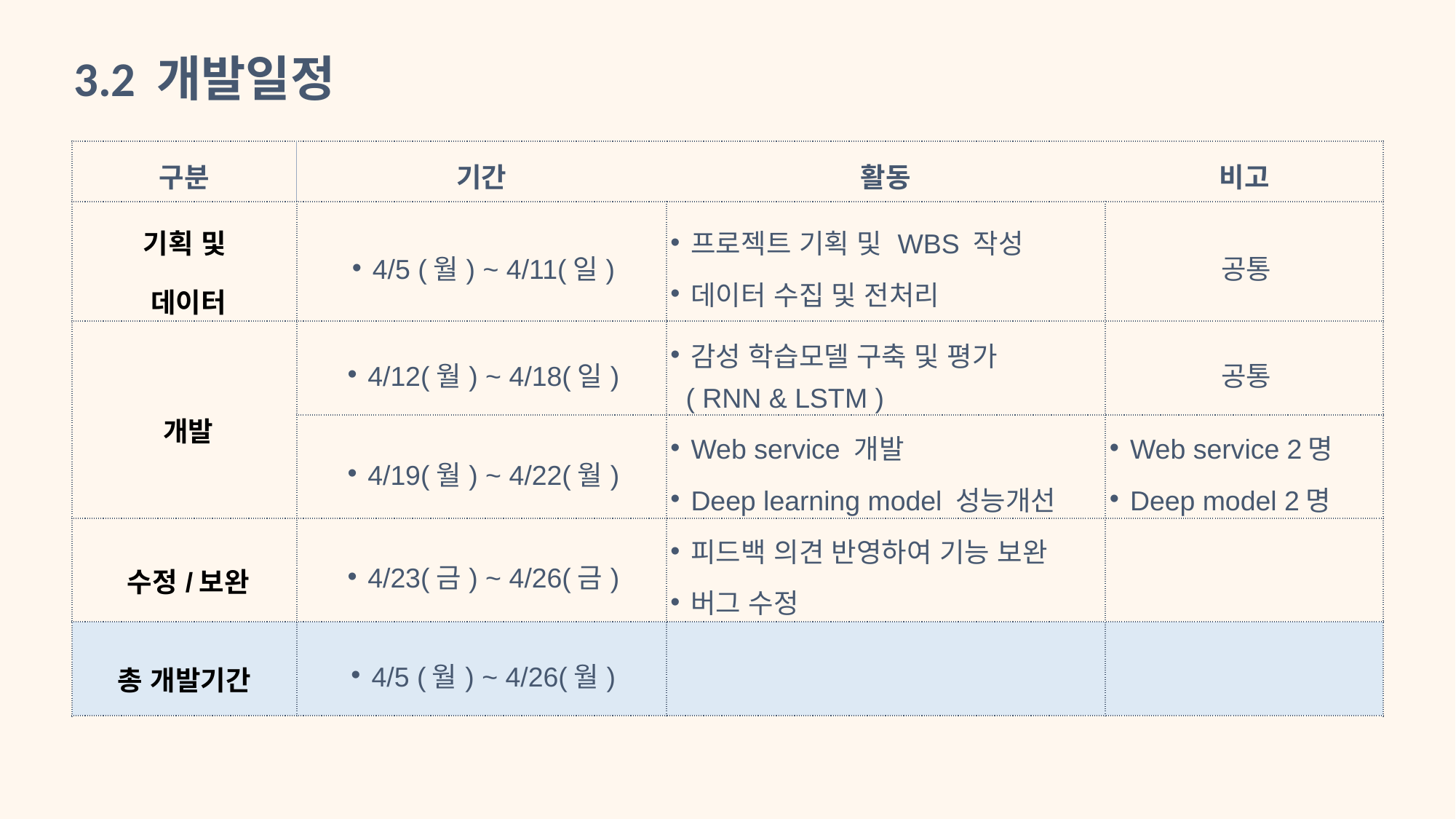

3.2 개발일정
| 구분 | 기간 | 활동 | 비고 |
| --- | --- | --- | --- |
| 기획 및 데이터 | 4/5 (월) ~ 4/11(일) | 프로젝트 기획 및 WBS 작성 데이터 수집 및 전처리 | 공통 |
| 개발 | 4/12(월) ~ 4/18(일) | 감성 학습모델 구축 및 평가 ( RNN & LSTM ) | 공통 |
|  | 4/19(월) ~ 4/22(월) | Web service 개발 Deep learning model 성능개선 | Web service 2명 Deep model 2명 |
| 수정/보완 | 4/23(금) ~ 4/26(금) | 피드백 의견 반영하여 기능 보완 버그 수정 |  |
| 총 개발기간 | 4/5 (월) ~ 4/26(월) |  |  |